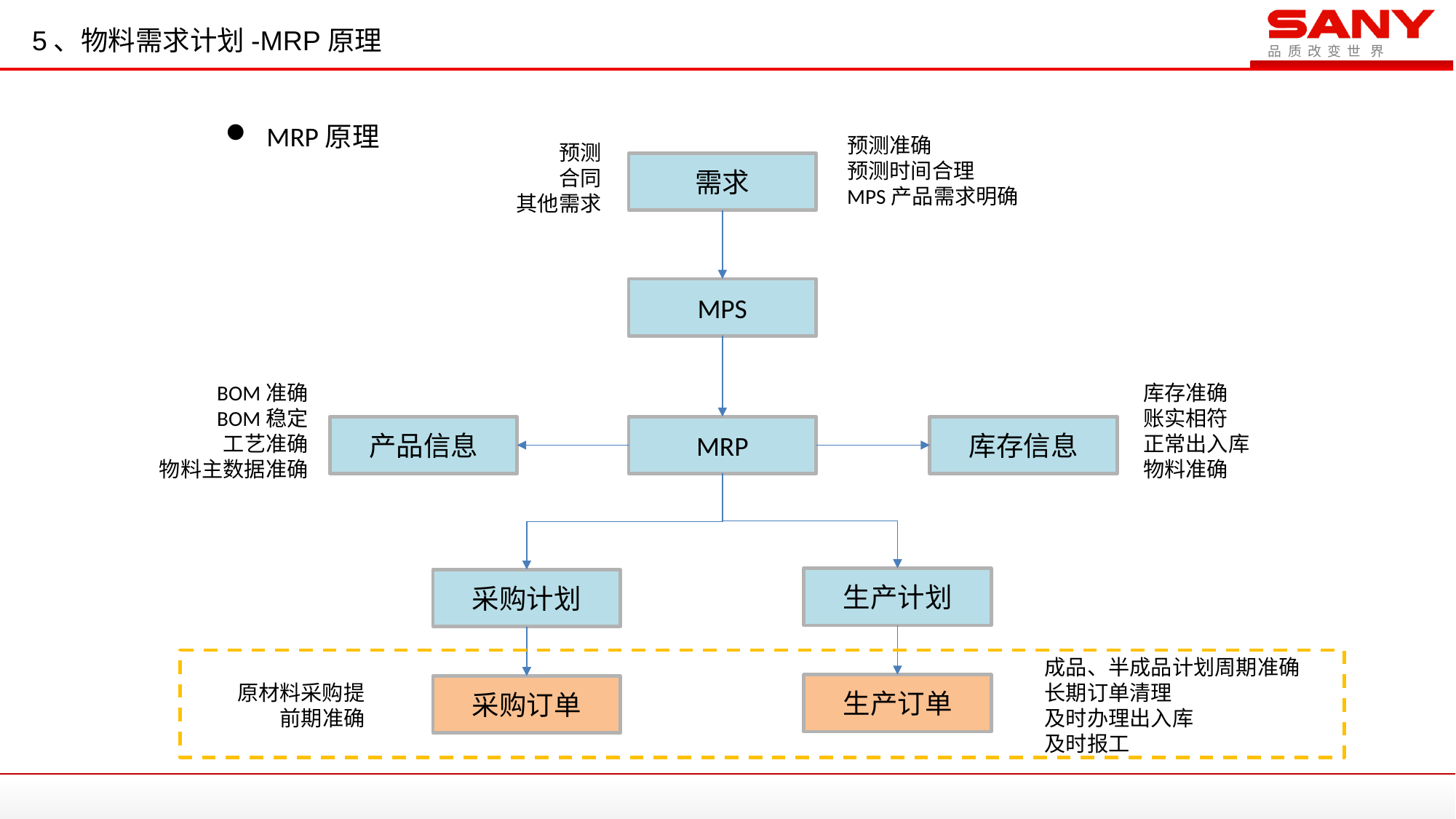

5、物料需求计划-MRP原理
MRP原理
预测准确
预测时间合理
MPS产品需求明确
预测
合同
其他需求
需求
MPS
BOM准确
BOM稳定
工艺准确
物料主数据准确
库存准确
账实相符
正常出入库
物料准确
产品信息
MRP
库存信息
生产计划
采购计划
成品、半成品计划周期准确
长期订单清理
及时办理出入库
及时报工

原材料采购提前期准确
生产订单
采购订单